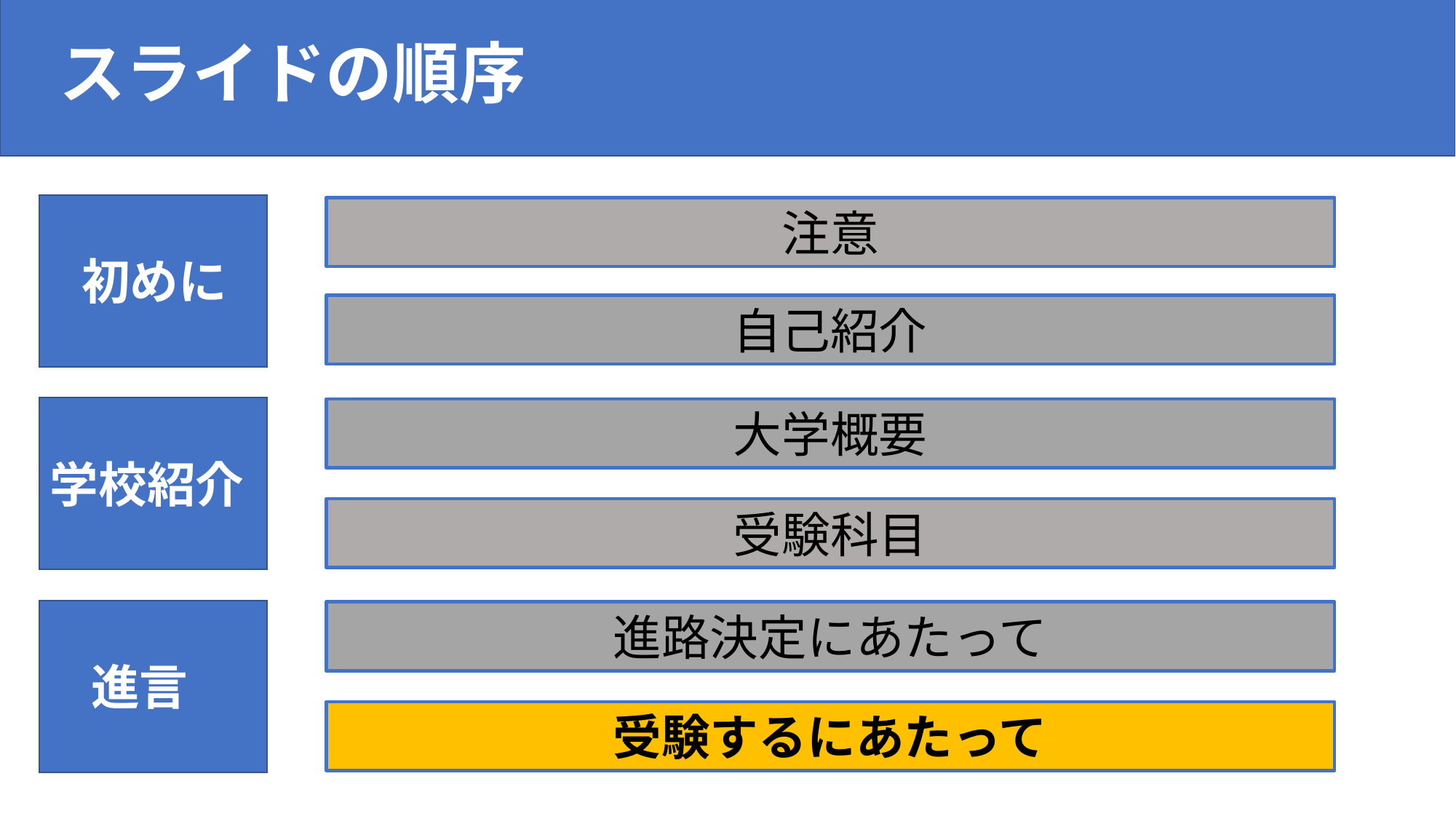

# スライドの順序

注意
初めに
自己紹介

大学概要
学校紹介
受験科目

進路決定にあたって
進言
受験するにあたって